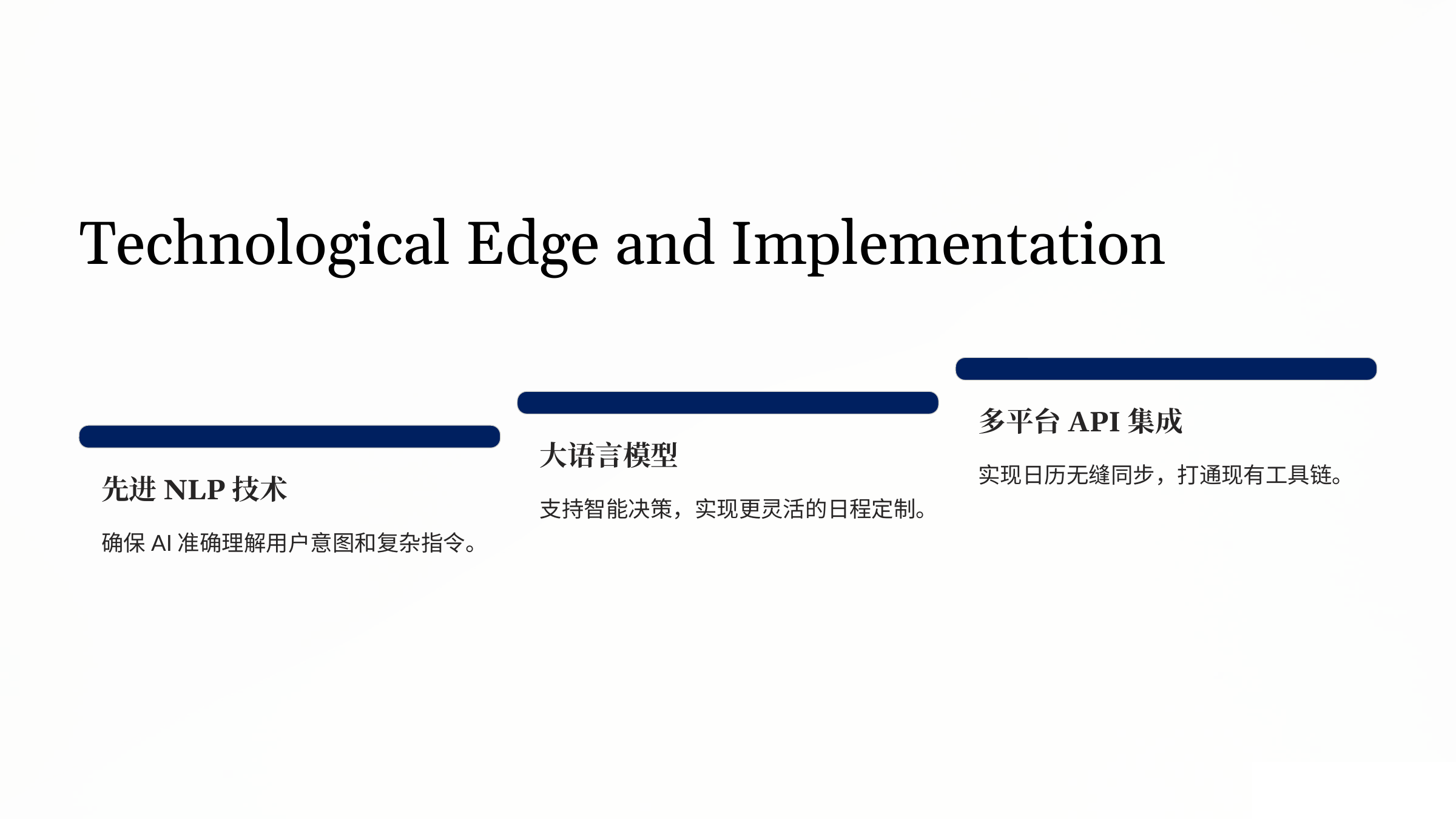

Technological Edge and Implementation

多平台API集成

大语言模型
实现日历无缝同步，打通现有工具链。
先进NLP技术
支持智能决策，实现更灵活的日程定制。
确保AI准确理解用户意图和复杂指令。